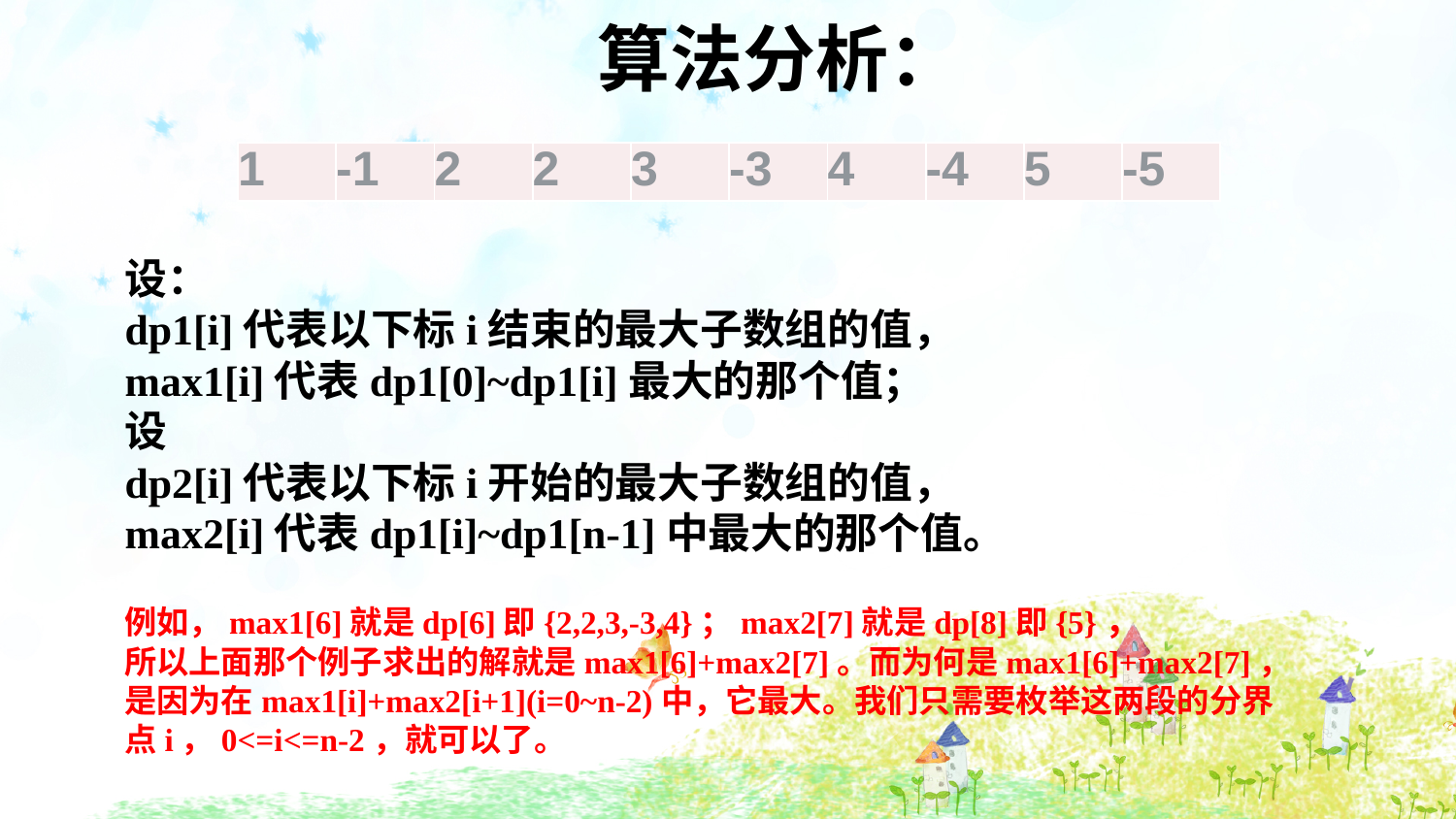

算法分析：
| 1 | -1 | 2 | 2 | 3 | -3 | 4 | -4 | 5 | -5 |
| --- | --- | --- | --- | --- | --- | --- | --- | --- | --- |
设：
dp1[i]代表以下标i结束的最大子数组的值，
max1[i]代表dp1[0]~dp1[i]最大的那个值；
设
dp2[i]代表以下标i开始的最大子数组的值，
max2[i]代表dp1[i]~dp1[n-1]中最大的那个值。
例如，max1[6]就是dp[6]即{2,2,3,-3,4}；max2[7]就是dp[8]即{5}，
所以上面那个例子求出的解就是max1[6]+max2[7]。而为何是max1[6]+max2[7]，是因为在max1[i]+max2[i+1](i=0~n-2)中，它最大。我们只需要枚举这两段的分界点i，0<=i<=n-2，就可以了。